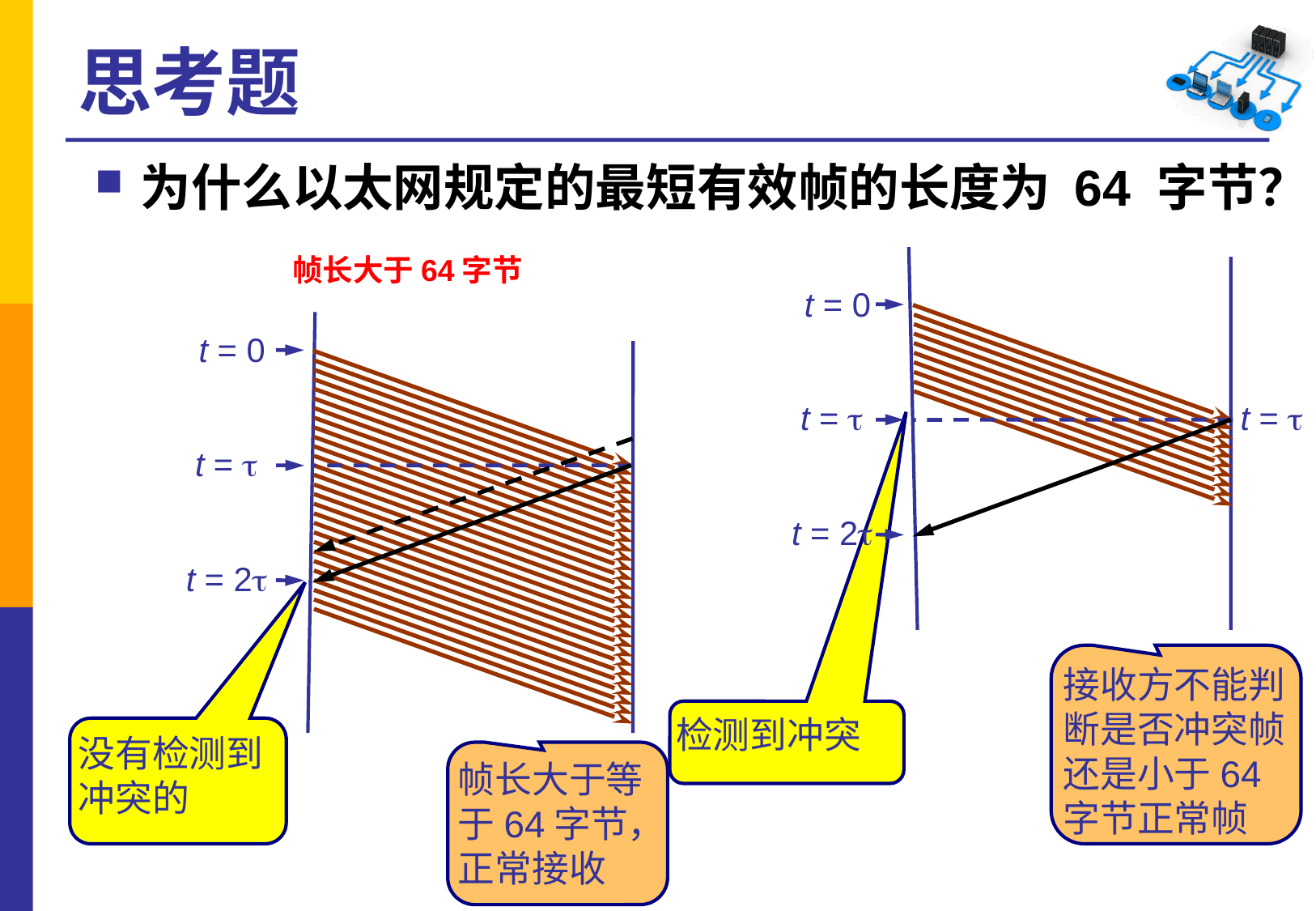

# 思考题
为什么以太网规定的最短有效帧的长度为 64 字节？
帧长大于64字节

t = 0

  t = τ
t = τ

t = 2τ

t = 0

t = τ

t = 2τ

接收方不能判断是否冲突帧还是小于64字节正常帧
检测到冲突
没有检测到冲突的
帧长大于等于64字节，正常接收